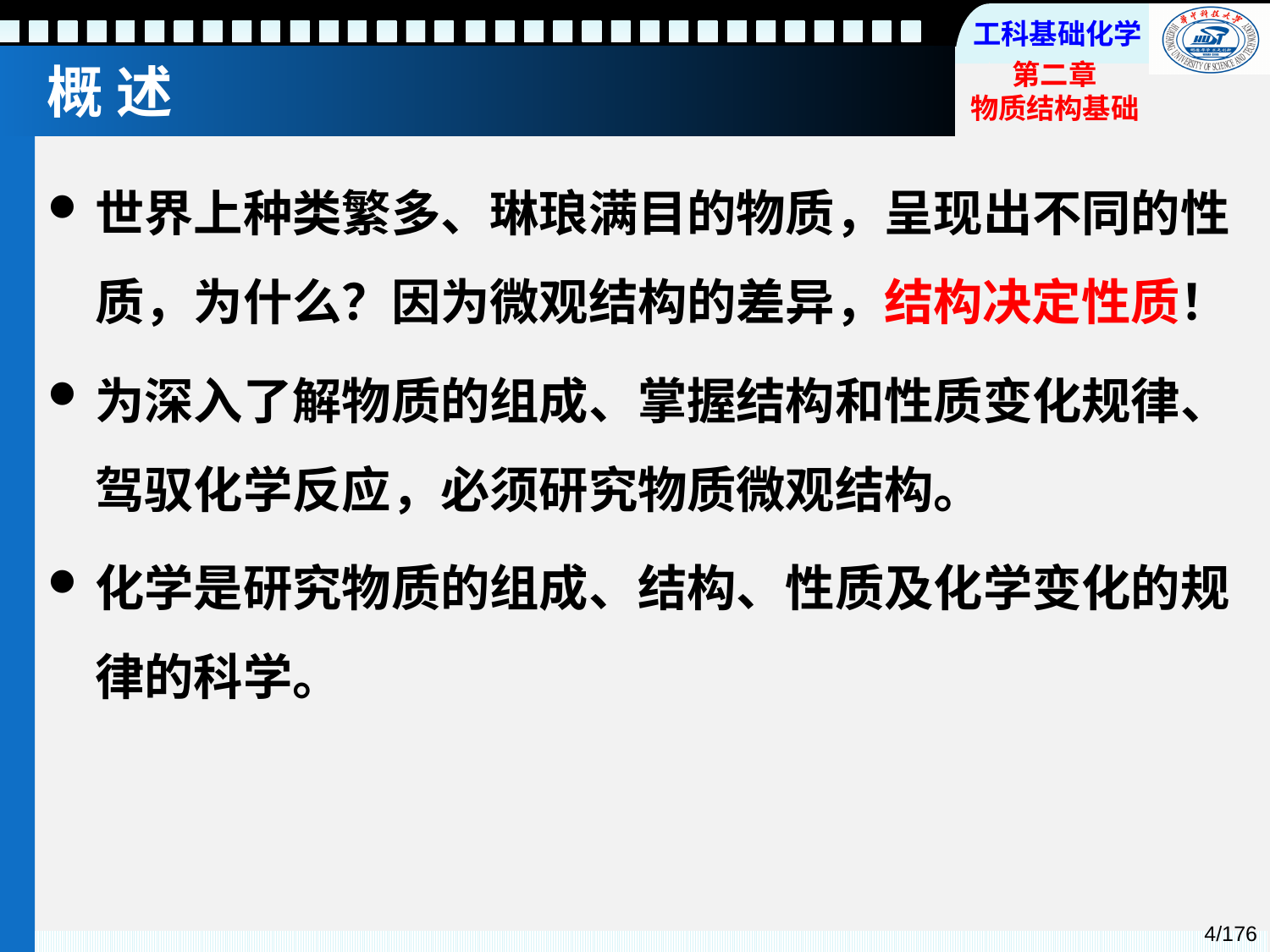

# 概 述
世界上种类繁多、琳琅满目的物质，呈现出不同的性质，为什么？因为微观结构的差异，结构决定性质！
为深入了解物质的组成、掌握结构和性质变化规律、驾驭化学反应，必须研究物质微观结构。
化学是研究物质的组成、结构、性质及化学变化的规律的科学。